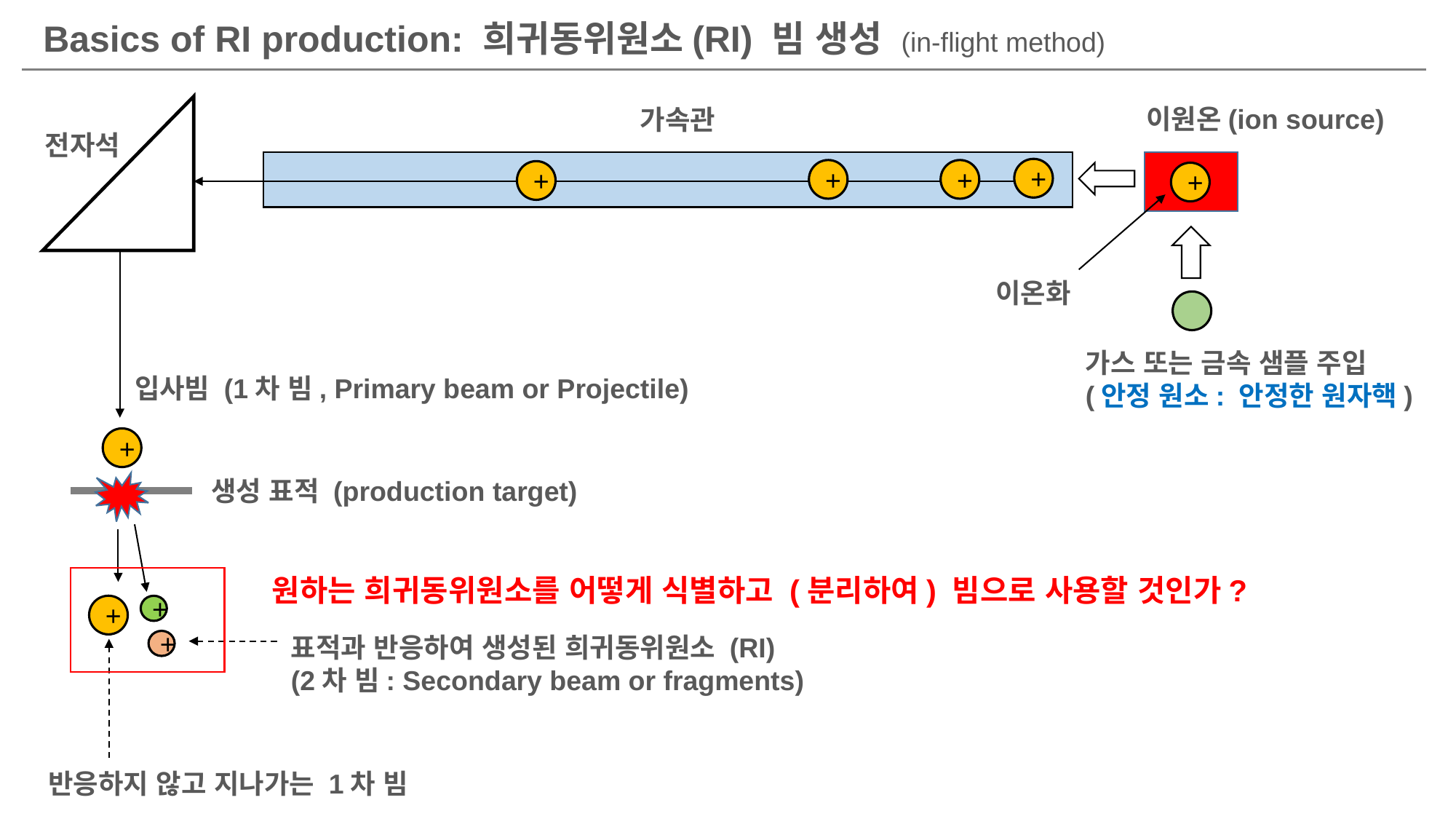

Basics of RI production: 희귀동위원소(RI) 빔 생성 (in-flight method)
이원온(ion source)
가속관

전자석

+
+
+
+
+

이온화

가스 또는 금속 샘플 주입
(안정 원소: 안정한 원자핵)
입사빔 (1차 빔, Primary beam or Projectile)
+
생성 표적 (production target)

원하는 희귀동위원소를 어떻게 식별하고 (분리하여) 빔으로 사용할 것인가?

+
+
표적과 반응하여 생성된 희귀동위원소 (RI)
(2차 빔: Secondary beam or fragments)
+
반응하지 않고 지나가는 1차 빔